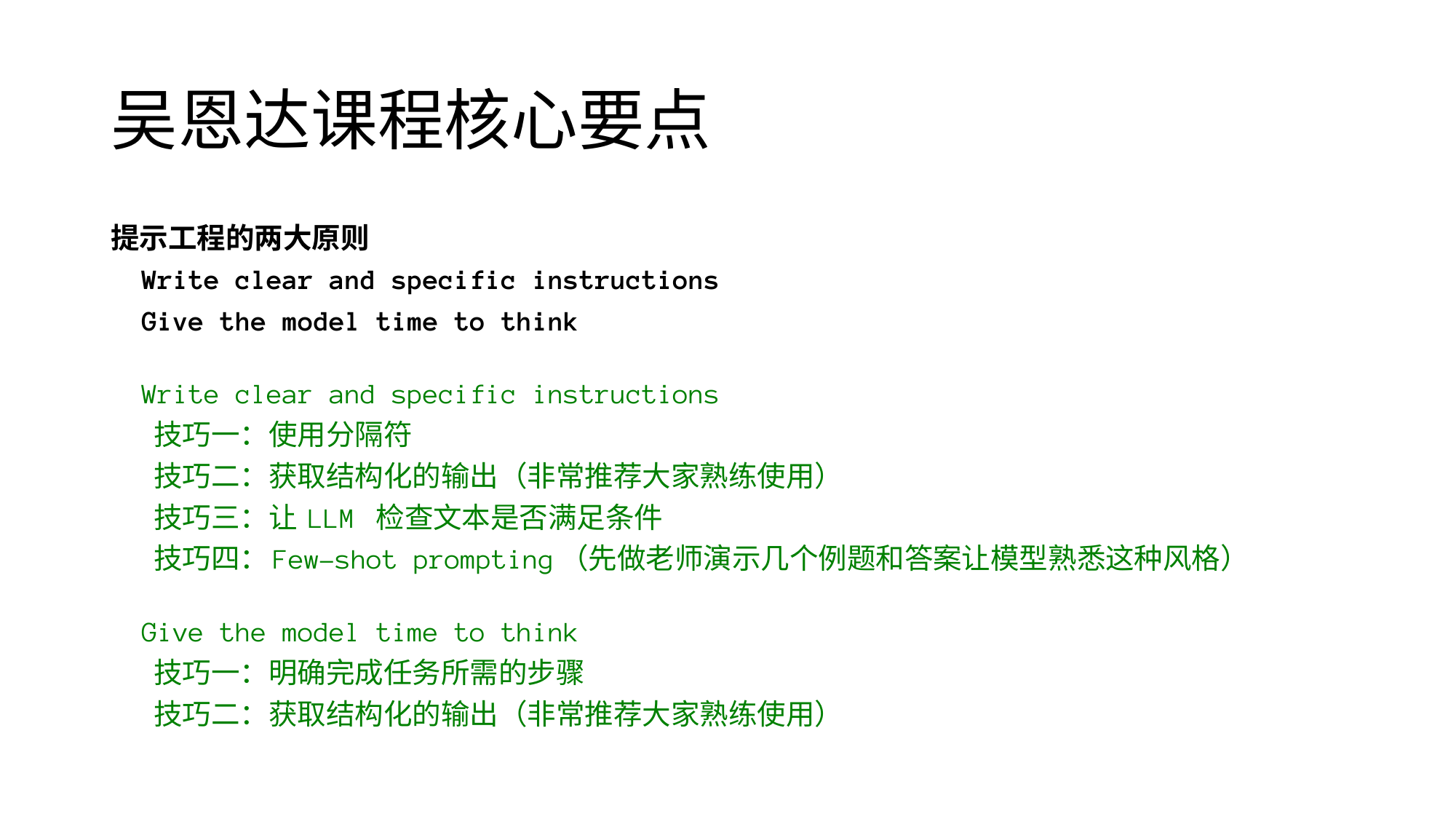

# 吴恩达课程核心要点
提示工程的两大原则
  Write clear and specific instructions
  Give the model time to think
  Write clear and specific instructions
      技巧一：使用分隔符
      技巧二：获取结构化的输出（非常推荐大家熟练使用）
      技巧三：让 LLM 检查文本是否满足条件
      技巧四：Few-shot prompting（先做老师演示几个例题和答案让模型熟悉这种风格）
  Give the model time to think
      技巧一：明确完成任务所需的步骤
      技巧二：获取结构化的输出（非常推荐大家熟练使用）